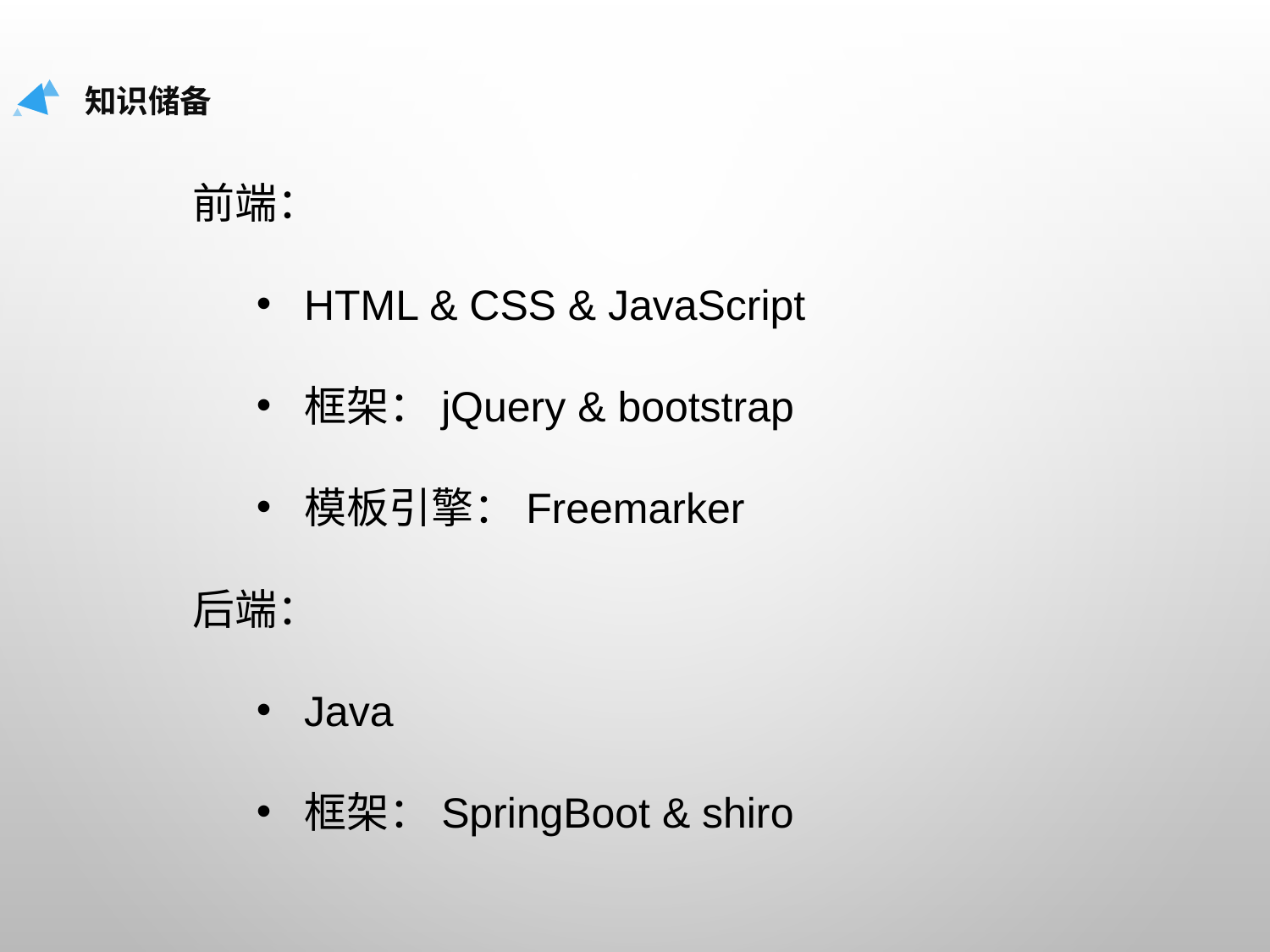

知识储备

前端：

HTML & CSS & JavaScript

框架：jQuery & bootstrap

模板引擎：Freemarker

后端：

Java

框架：SpringBoot & shiro